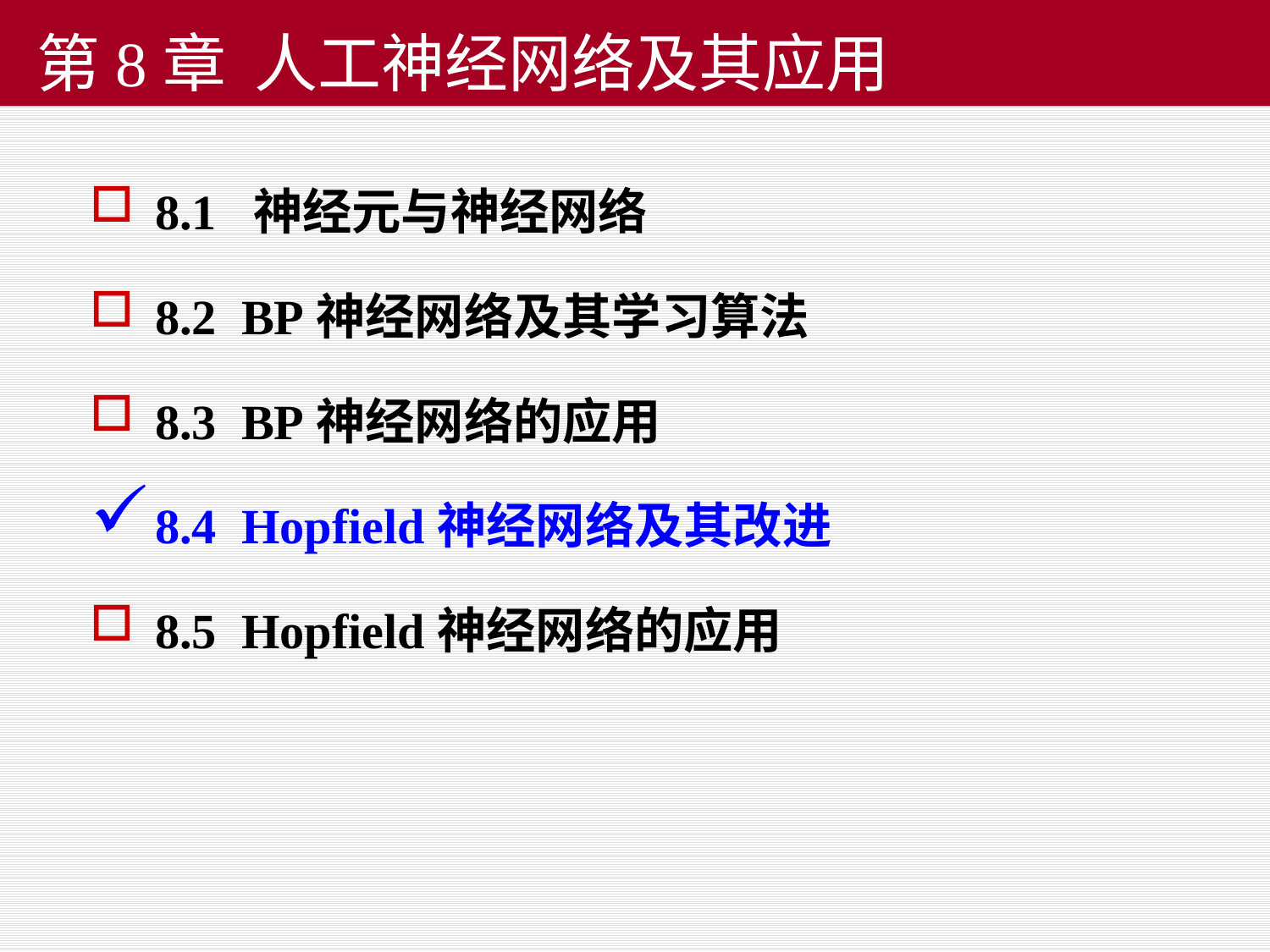

# 第8章  人工神经网络及其应用
8.1  神经元与神经网络
8.2  BP神经网络及其学习算法
8.3  BP神经网络的应用
8.4  Hopfield神经网络及其改进
8.5  Hopfield神经网络的应用
132